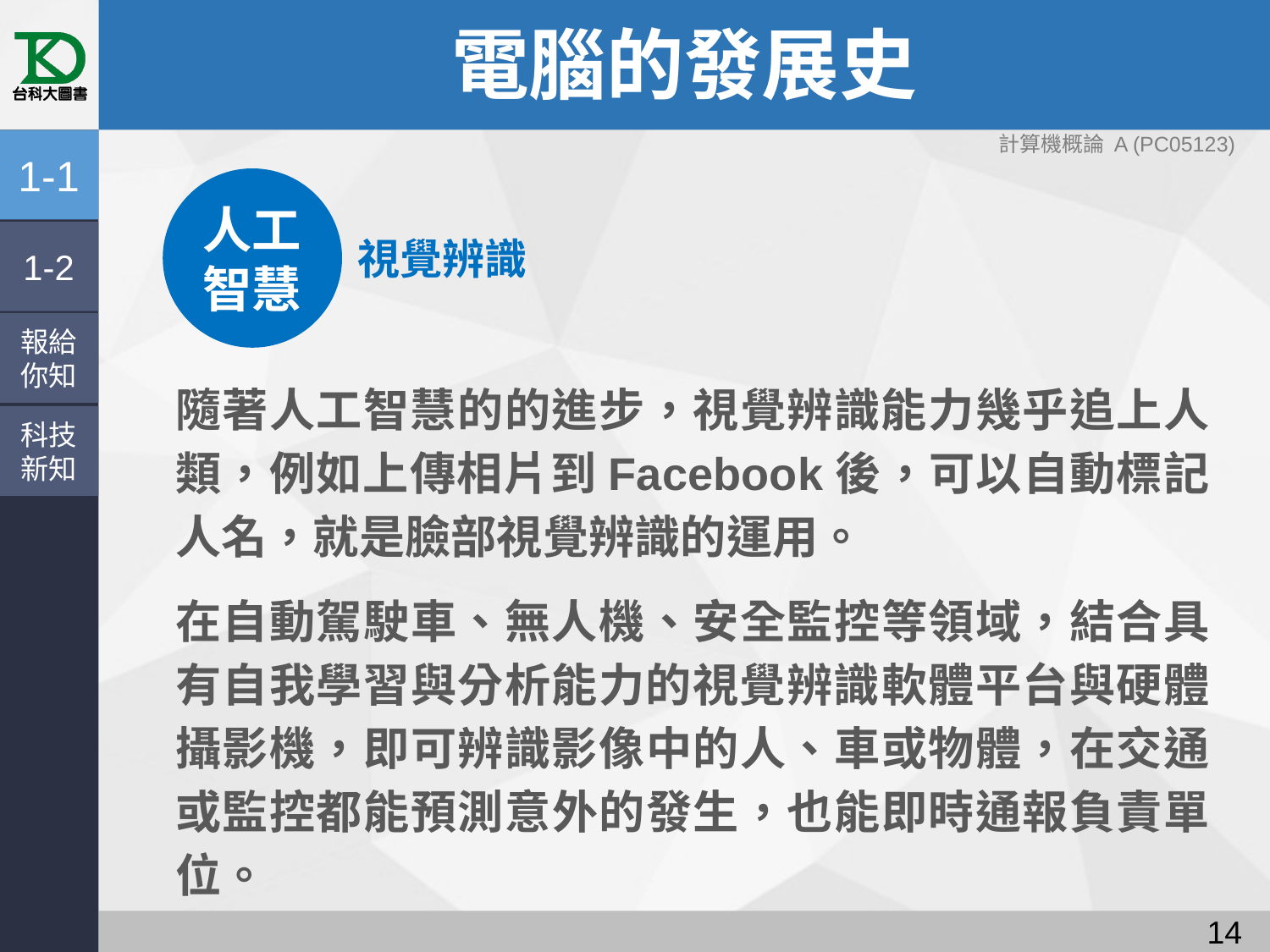

# 電腦的發展史
計算機概論 A (PC05123)
1-1
人工智慧
1-2
視覺辨識
報給
你知
隨著人工智慧的的進步，視覺辨識能力幾乎追上人類，例如上傳相片到Facebook後，可以自動標記人名，就是臉部視覺辨識的運用。
在自動駕駛車、無人機、安全監控等領域，結合具有自我學習與分析能力的視覺辨識軟體平台與硬體攝影機，即可辨識影像中的人、車或物體，在交通或監控都能預測意外的發生，也能即時通報負責單位。
科技
新知
14